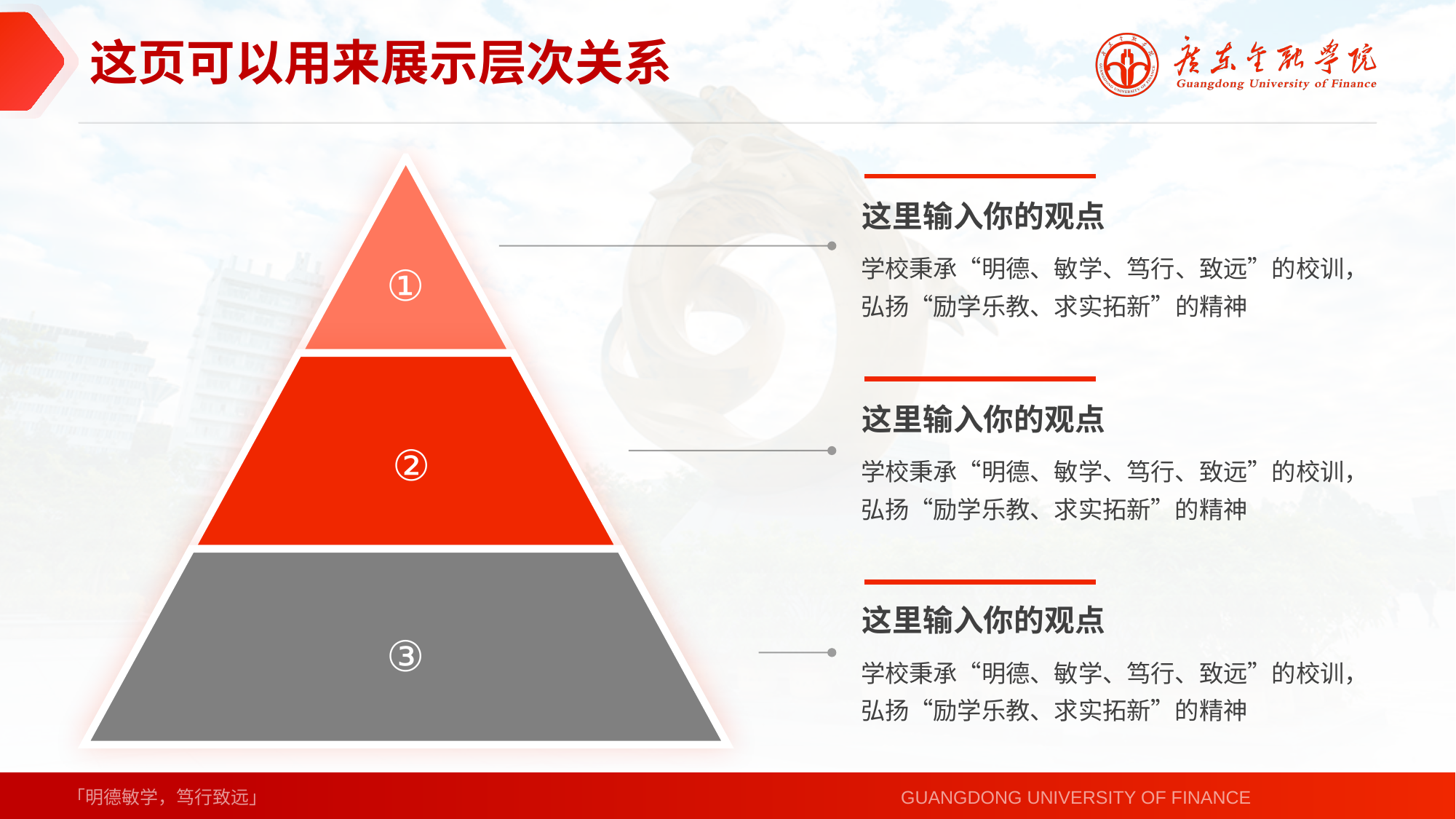

这页可以用来展示层次关系
①
 ②
③
这里输入你的观点
学校秉承“明德、敏学、笃行、致远”的校训，弘扬“励学乐教、求实拓新”的精神
这里输入你的观点
学校秉承“明德、敏学、笃行、致远”的校训，弘扬“励学乐教、求实拓新”的精神
这里输入你的观点
学校秉承“明德、敏学、笃行、致远”的校训，弘扬“励学乐教、求实拓新”的精神